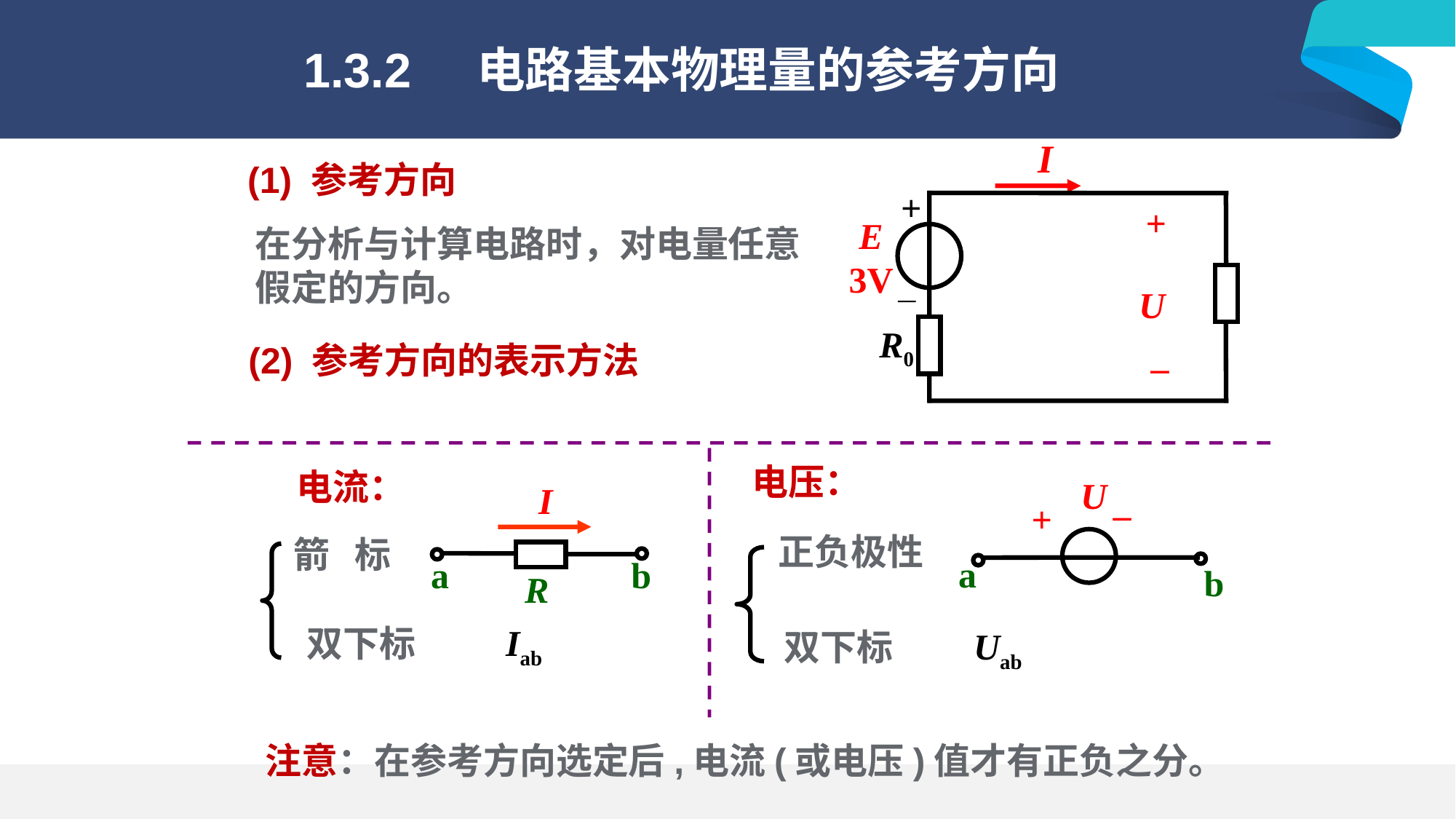

1.3.2    电路基本物理量的参考方向
I

 (1) 参考方向
+

E
3V

R0

+
 U
_
在分析与计算电路时，对电量任意假定的方向。
(2) 参考方向的表示方法

电流：
电压：
I

a
b

R
箭   标
U

–
+

a

b
正负极性

Iab
 双下标
Uab
 双下标
注意：在参考方向选定后,电流(或电压)值才有正负之分。